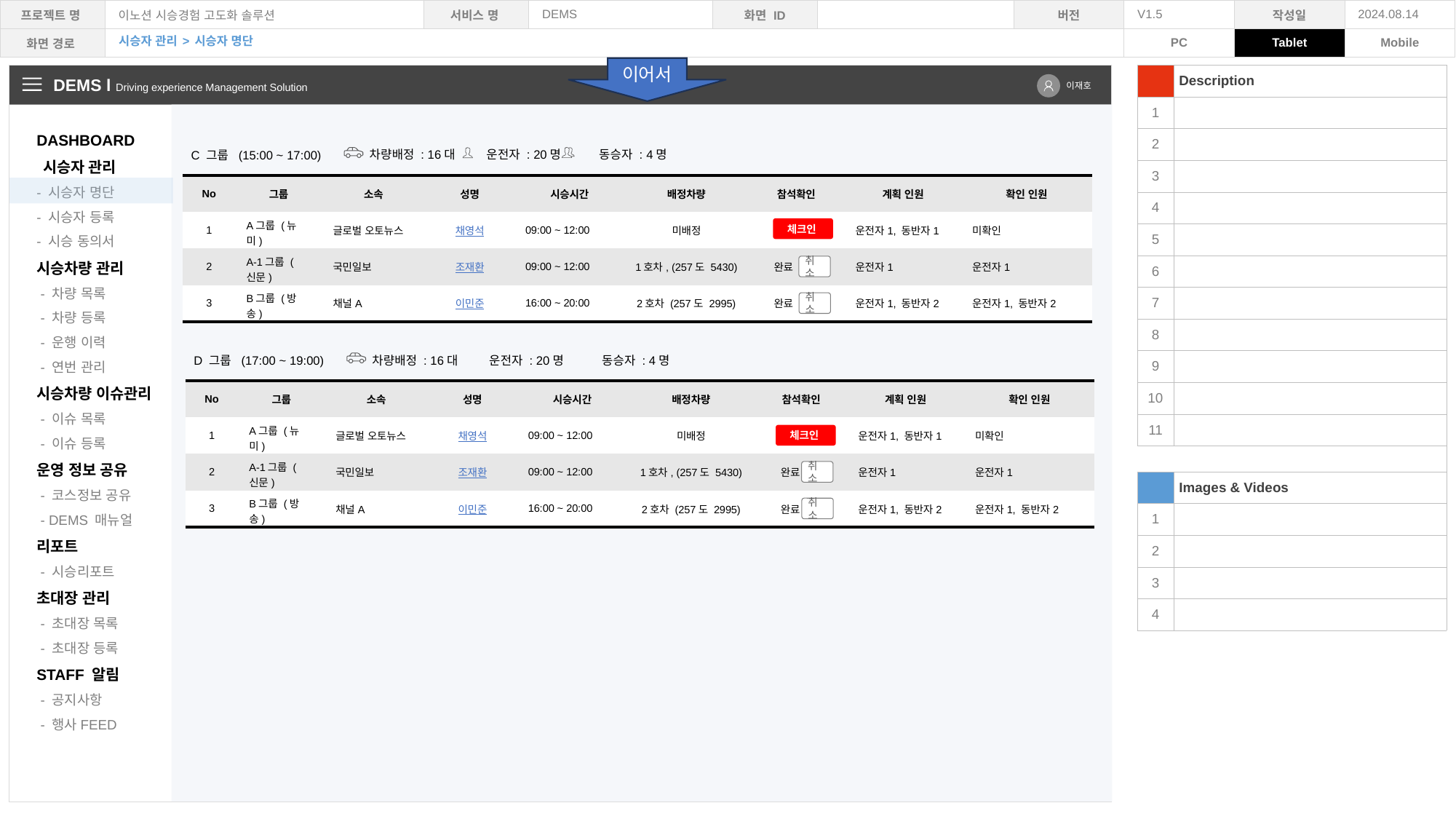

시승자 관리 > 시승자 명단
이어서

|  | Description |
| --- | --- |
| 1 |  |
| 2 |  |
| 3 |  |
| 4 |  |
| 5 |  |
| 6 |  |
| 7 |  |
| 8 |  |
| 9 |  |
| 10 |  |
| 11 |  |
|  |  |
|  | Images & Videos |
| 1 |  |
| 2 |  |
| 3 |  |
| 4 |  |

DEMS l Driving experience Management Solution

이재호

DASHBOARD
 시승자 관리
- 시승자 명단
- 시승자 등록
- 시승 동의서
시승차량 관리
 - 차량 목록
 - 차량 등록
 - 운행 이력
 - 연번 관리
시승차량 이슈관리
 - 이슈 목록
 - 이슈 등록
운영 정보 공유
 - 코스정보 공유
 - DEMS 매뉴얼
리포트
 - 시승리포트
초대장 관리
 - 초대장 목록
 - 초대장 등록
STAFF 알림
 - 공지사항
 - 행사FEED

차량배정 : 16대         운전자 : 20명           동승자 : 4명
C 그룹  (15:00 ~ 17:00)

| No | 그룹 | 소속 | 성명 | 시승시간 | 배정차량 | 참석확인 | 계획 인원 | 확인 인원 |
| --- | --- | --- | --- | --- | --- | --- | --- | --- |
| 1 | A그룹 (뉴미) | 글로벌 오토뉴스 | 채영석 | 09:00 ~ 12:00 | 미배정 |  | 운전자1, 동반자1 | 미확인 |
| 2 | A-1그룹 (신문) | 국민일보 | 조재환 | 09:00 ~ 12:00 | 1호차, (257도 5430) | 완료 | 운전자1 | 운전자1 |
| 3 | B그룹 (방송) | 채널A | 이민준 | 16:00 ~ 20:00 | 2호차 (257도 2995) | 완료 | 운전자1, 동반자2 | 운전자1, 동반자2 |

체크인
취소
취소
차량배정 : 16대         운전자 : 20명           동승자 : 4명
D 그룹  (17:00 ~ 19:00)

| No | 그룹 | 소속 | 성명 | 시승시간 | 배정차량 | 참석확인 | 계획 인원 | 확인 인원 |
| --- | --- | --- | --- | --- | --- | --- | --- | --- |
| 1 | A그룹 (뉴미) | 글로벌 오토뉴스 | 채영석 | 09:00 ~ 12:00 | 미배정 |  | 운전자1, 동반자1 | 미확인 |
| 2 | A-1그룹 (신문) | 국민일보 | 조재환 | 09:00 ~ 12:00 | 1호차, (257도 5430) | 완료 | 운전자1 | 운전자1 |
| 3 | B그룹 (방송) | 채널A | 이민준 | 16:00 ~ 20:00 | 2호차 (257도 2995) | 완료 | 운전자1, 동반자2 | 운전자1, 동반자2 |
체크인
취소
취소